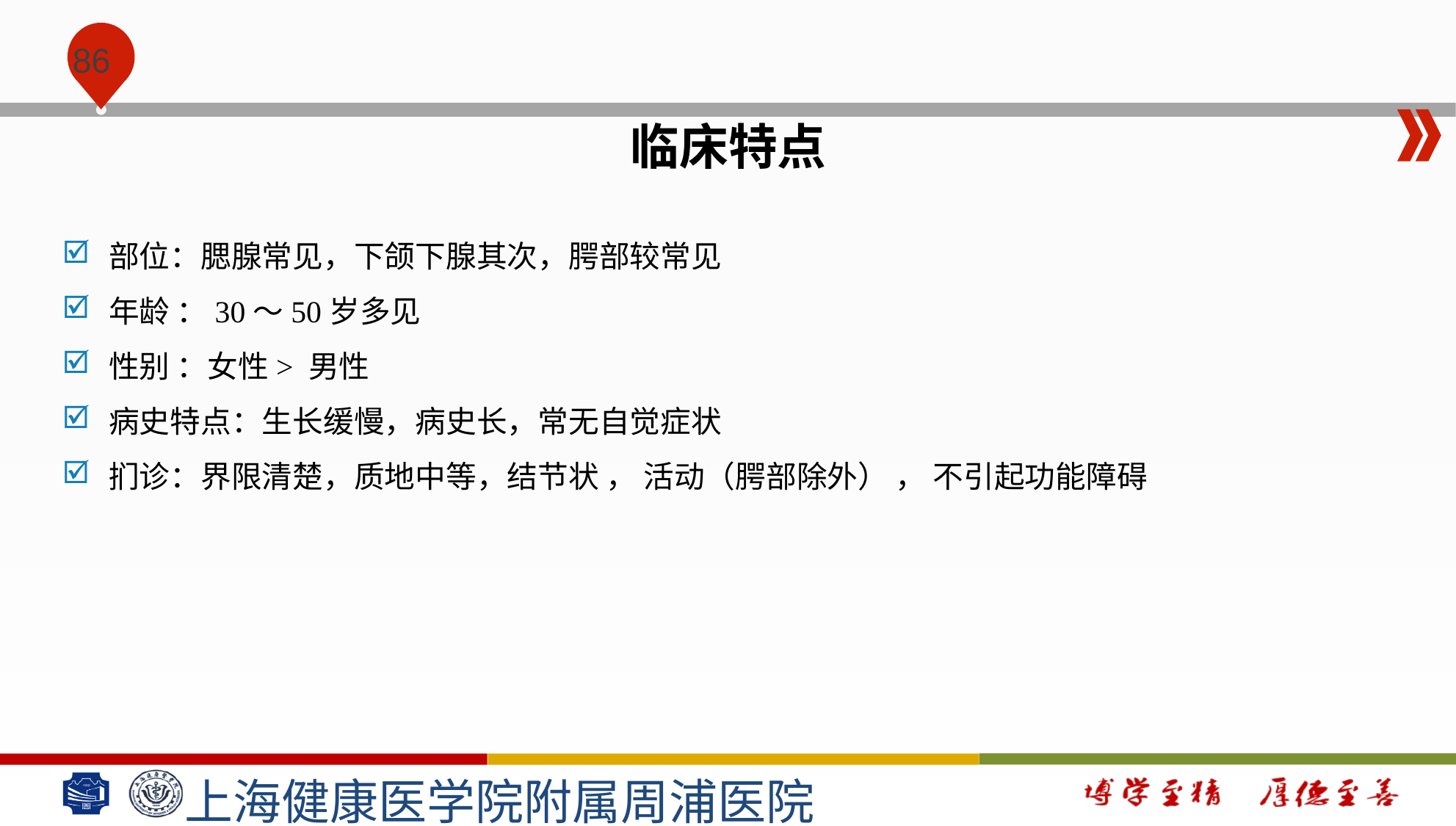

#

临床特点
部位：腮腺常见，下颌下腺其次，腭部较常见
年龄 ：30～50岁多见
性别 ：女性> 男性
病史特点：生长缓慢，病史长，常无自觉症状
扪诊：界限清楚，质地中等，结节状 ， 活动（腭部除外） ， 不引起功能障碍